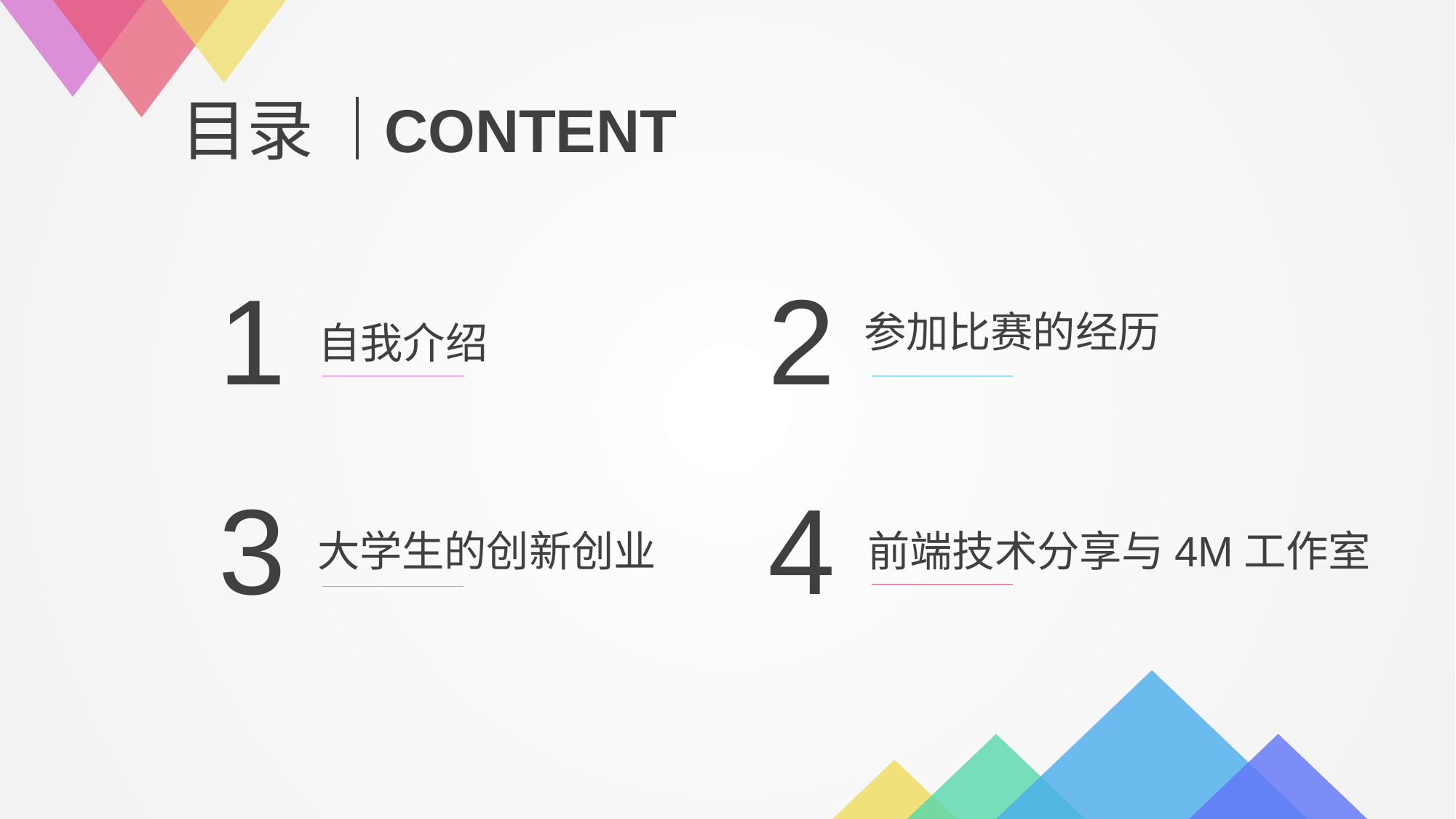

目录
CONTENT
1
2
参加比赛的经历
自我介绍
3
4
大学生的创新创业
前端技术分享与4M工作室